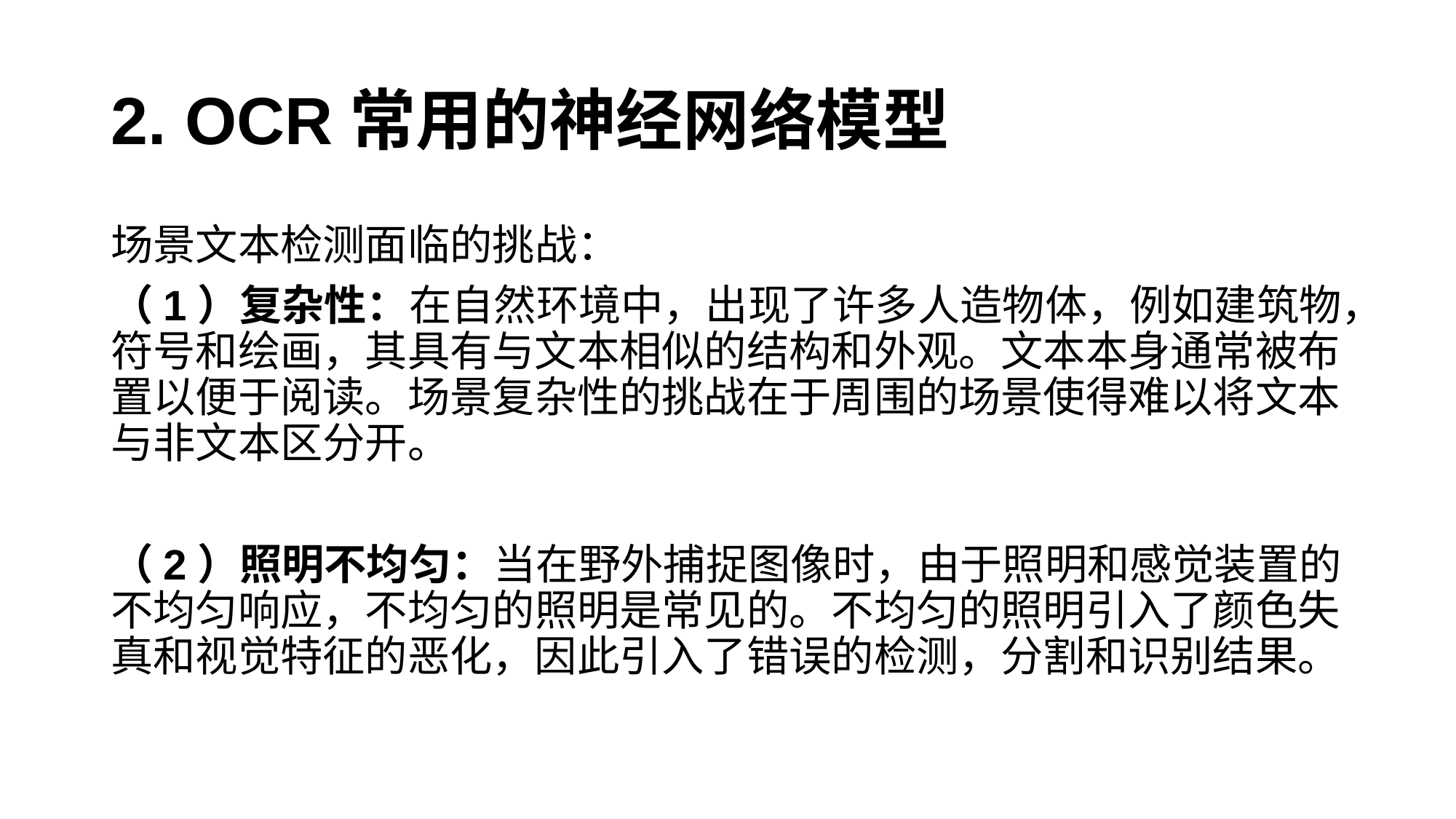

# 2. OCR常用的神经网络模型
场景文本检测面临的挑战：
（1）复杂性：在自然环境中，出现了许多人造物体，例如建筑物，符号和绘画，其具有与文本相似的结构和外观。文本本身通常被布置以便于阅读。场景复杂性的挑战在于周围的场景使得难以将文本与非文本区分开。

（2）照明不均匀：当在野外捕捉图像时，由于照明和感觉装置的不均匀响应，不均匀的照明是常见的。不均匀的照明引入了颜色失真和视觉特征的恶化，因此引入了错误的检测，分割和识别结果。